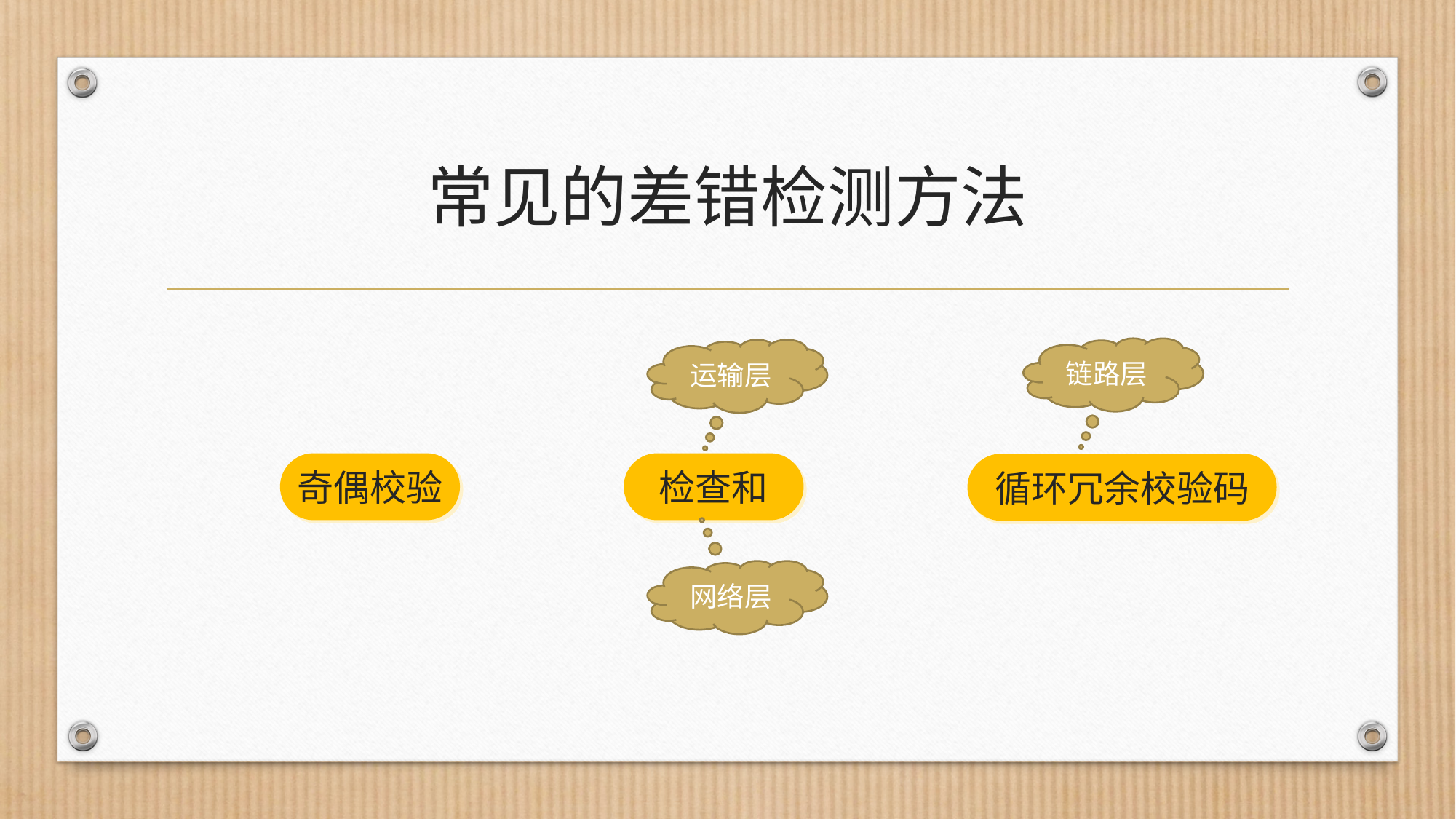

# 常见的差错检测方法
链路层
运输层
奇偶校验
检查和
循环冗余校验码
网络层